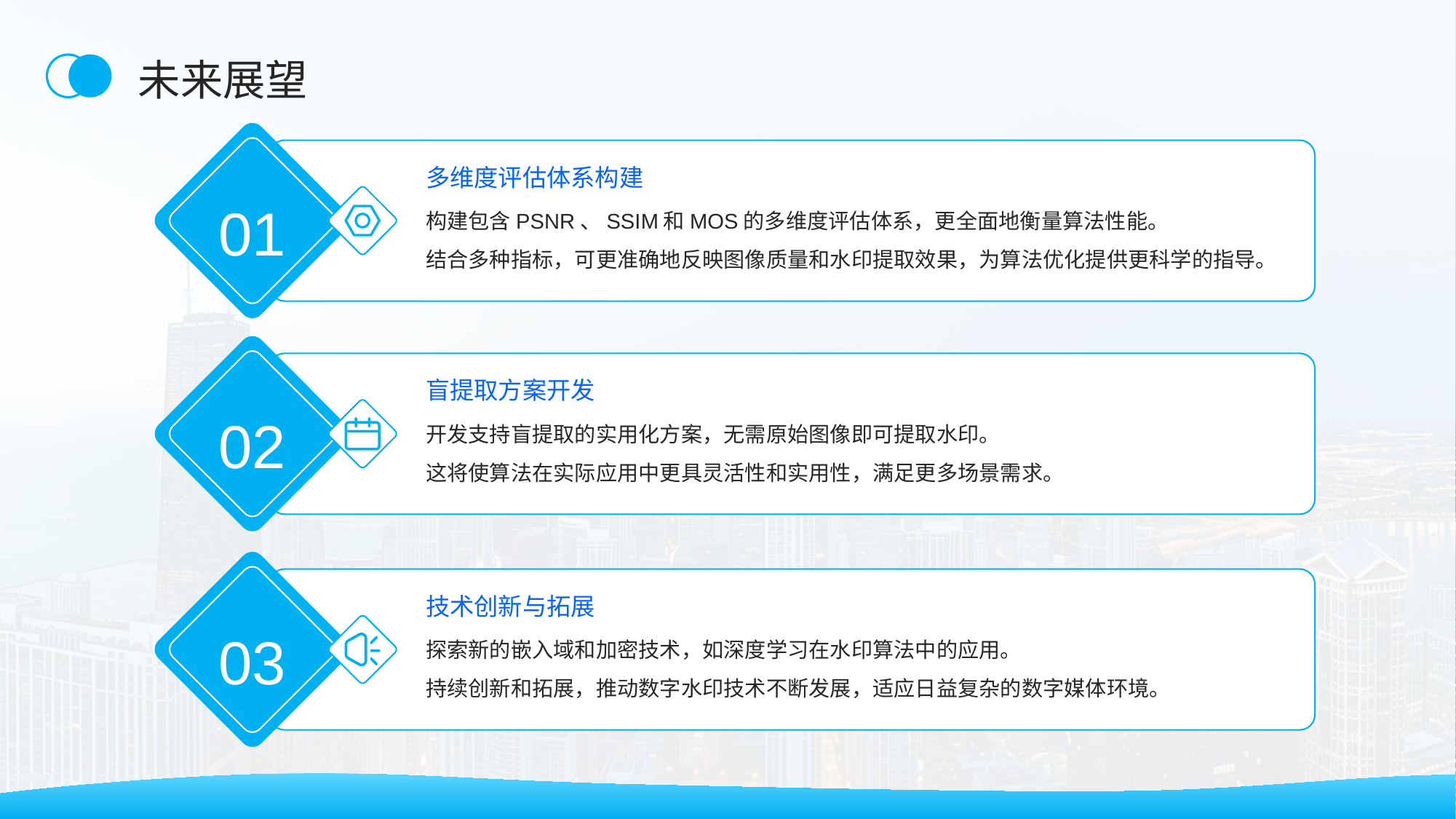

未来展望

多维度评估体系构建

01

构建包含PSNR、SSIM和MOS的多维度评估体系，更全面地衡量算法性能。
结合多种指标，可更准确地反映图像质量和水印提取效果，为算法优化提供更科学的指导。

盲提取方案开发

02

开发支持盲提取的实用化方案，无需原始图像即可提取水印。
这将使算法在实际应用中更具灵活性和实用性，满足更多场景需求。

技术创新与拓展

03

探索新的嵌入域和加密技术，如深度学习在水印算法中的应用。
持续创新和拓展，推动数字水印技术不断发展，适应日益复杂的数字媒体环境。